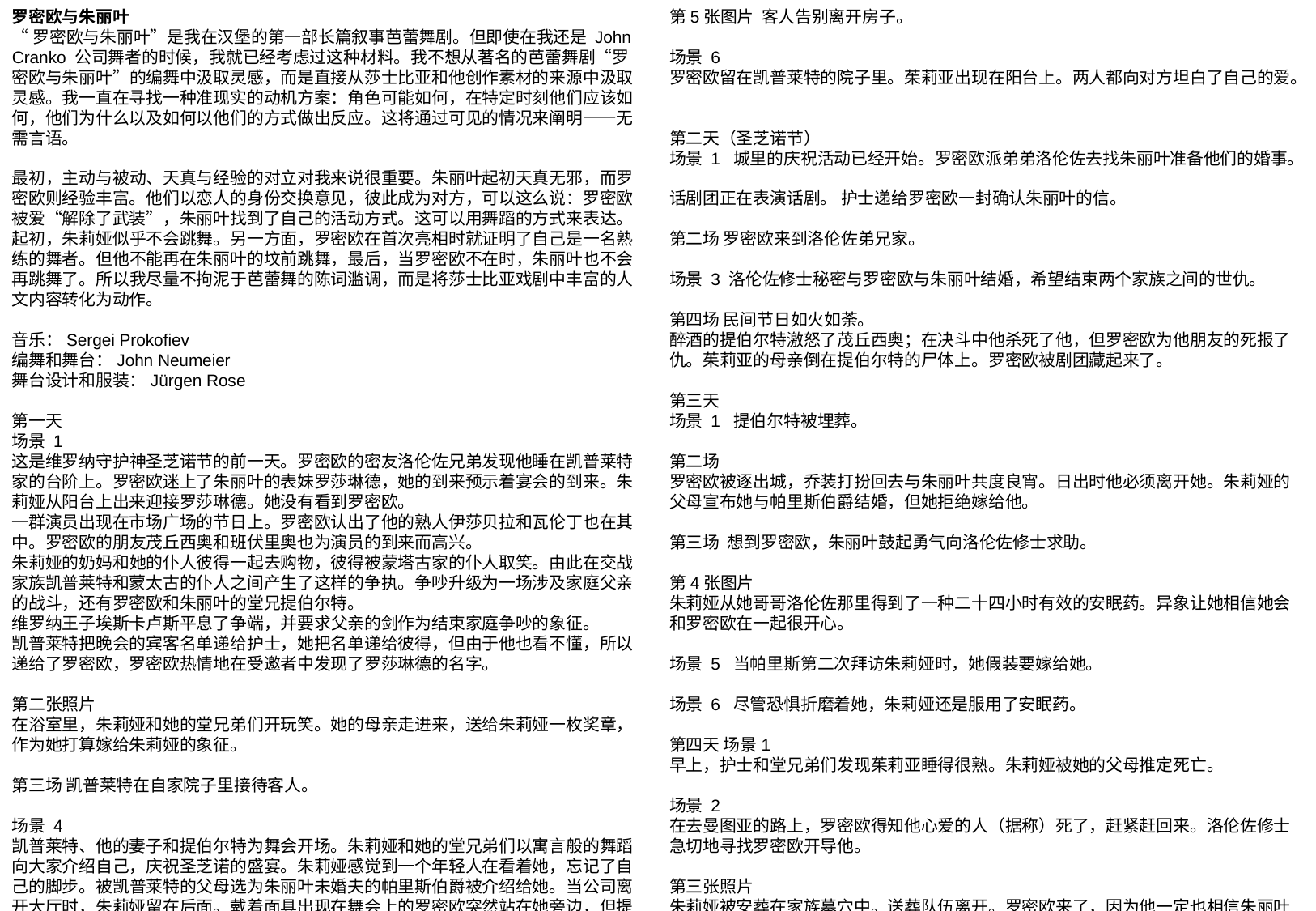

罗密欧与朱丽叶
“罗密欧与朱丽叶”是我在汉堡的第一部长篇叙事芭蕾舞剧。但即使在我还是 John Cranko 公司舞者的时候，我就已经考虑过这种材料。我不想从著名的芭蕾舞剧“罗密欧与朱丽叶”的编舞中汲取灵感，而是直接从莎士比亚和他创作素材的来源中汲取灵感。我一直在寻找一种准现实的动机方案：角色可能如何，在特定时刻他们应该如何，他们为什么以及如何以他们的方式做出反应。这将通过可见的情况来阐明——无需言语。
最初，主动与被动、天真与经验的对立对我来说很重要。朱丽叶起初天真无邪，而罗密欧则经验丰富。他们以恋人的身份交换意见，彼此成为对方，可以这么说：罗密欧被爱“解除了武装”，朱丽叶找到了自己的活动方式。这可以用舞蹈的方式来表达。起初，朱莉娅似乎不会跳舞。另一方面，罗密欧在首次亮相时就证明了自己是一名熟练的舞者。但他不能再在朱丽叶的坟前跳舞，最后，当罗密欧不在时，朱丽叶也不会再跳舞了。所以我尽量不拘泥于芭蕾舞的陈词滥调，而是将莎士比亚戏剧中丰富的人文内容转化为动作。

音乐：Sergei Prokofiev
编舞和舞台：John Neumeier 
舞台设计和服装：Jürgen Rose

第一天
场景 1
这是维罗纳守护神圣芝诺节的前一天。罗密欧的密友洛伦佐兄弟发现他睡在凯普莱特家的台阶上。罗密欧迷上了朱丽叶的表妹罗莎琳德，她的到来预示着宴会的到来。朱莉娅从阳台上出来迎接罗莎琳德。她没有看到罗密欧。
一群演员出现在市场广场的节日上。罗密欧认出了他的熟人伊莎贝拉和瓦伦丁也在其中。罗密欧的朋友茂丘西奥和班伏里奥也为演员的到来而高兴。
朱莉娅的奶妈和她的仆人彼得一起去购物，彼得被蒙塔古家的仆人取笑。由此在交战家族凯普莱特和蒙太古的仆人之间产生了这样的争执。争吵升级为一场涉及家庭父亲的战斗，还有罗密欧和朱丽叶的堂兄提伯尔特。
维罗纳王子埃斯卡卢斯平息了争端，并要求父亲的剑作为结束家庭争吵的象征。
凯普莱特把晚会的宾客名单递给护士，她把名单递给彼得，但由于他也看不懂，所以递给了罗密欧，罗密欧热情地在受邀者中发现了罗莎琳德的名字。
第二张照片
在浴室里，朱莉娅和她的堂兄弟们开玩笑。她的母亲走进来，送给朱莉娅一枚奖章，作为她打算嫁给朱莉娅的象征。
第三场 凯普莱特在自家院子里接待客人。
场景 4
凯普莱特、他的妻子和提伯尔特为舞会开场。朱莉娅和她的堂兄弟们以寓言般的舞蹈向大家介绍自己，庆祝圣芝诺的盛宴。朱莉娅感觉到一个年轻人在看着她，忘记了自己的脚步。被凯普莱特的父母选为朱丽叶未婚夫的帕里斯伯爵被介绍给她。当公司离开大厅时，朱莉娅留在后面。戴着面具出现在舞会上的罗密欧突然站在她旁边，但提伯尔特知道如何打断他们。
第5张图片  客人告别离开房子。
场景 6
罗密欧留在凯普莱特的院子里。茱莉亚出现在阳台上。两人都向对方坦白了自己的爱。
第二天（圣芝诺节）
场景 1  城里的庆祝活动已经开始。罗密欧派弟弟洛伦佐去找朱丽叶准备他们的婚事。
话剧团正在表演话剧。 护士递给罗密欧一封确认朱丽叶的信。
第二场 罗密​​欧来到洛伦佐弟兄家。
场景 3 洛伦佐修士秘密与罗密欧与朱丽叶结婚，希望结束两个家族之间的世仇。
第四场 民间节日如火如荼。
醉酒的提伯尔特激怒了茂丘西奥；在决斗中他杀死了他，但罗密欧为他朋友的死报了仇。茱莉亚的母亲倒在提伯尔特的尸体上。罗密欧被剧团藏起来了。
第三天
场景 1  提伯尔特被埋葬。
第二场
罗密欧被逐出城，乔装打扮回去与朱丽叶共度良宵。日出时他必须离开她。朱莉娅的父母宣布她与帕里斯伯爵结婚，但她拒绝嫁给他。
第三场  想到罗密欧，朱丽叶鼓起勇气向洛伦佐修士求助。
第4张图片
朱莉娅从她哥哥洛伦佐那里得到了一种二十四小时有效的安眠药。异象让她相信她会和罗密欧在一起很开心。
场景 5  当帕里斯第二次拜访朱莉娅时，她假装要嫁给她。
场景 6  尽管恐惧折磨着她，朱莉娅还是服用了安眠药。
第四天 场景1
早上，护士和堂兄弟们发现茱莉亚睡得很熟。朱莉娅被她的父母推定死亡。
场景 2
在去曼图亚的路上，罗密欧得知他心爱的人（据称）死了，赶紧赶回来。洛伦佐修士急切地寻找罗密欧开导他。
第三张照片
朱莉娅被安葬在家族墓穴中。送葬队伍离开。罗密欧来了，因为他一定也相信朱丽叶已经死了，所以他刺伤了自己。朱丽叶醒来发现罗密欧。绝望中她自杀了。